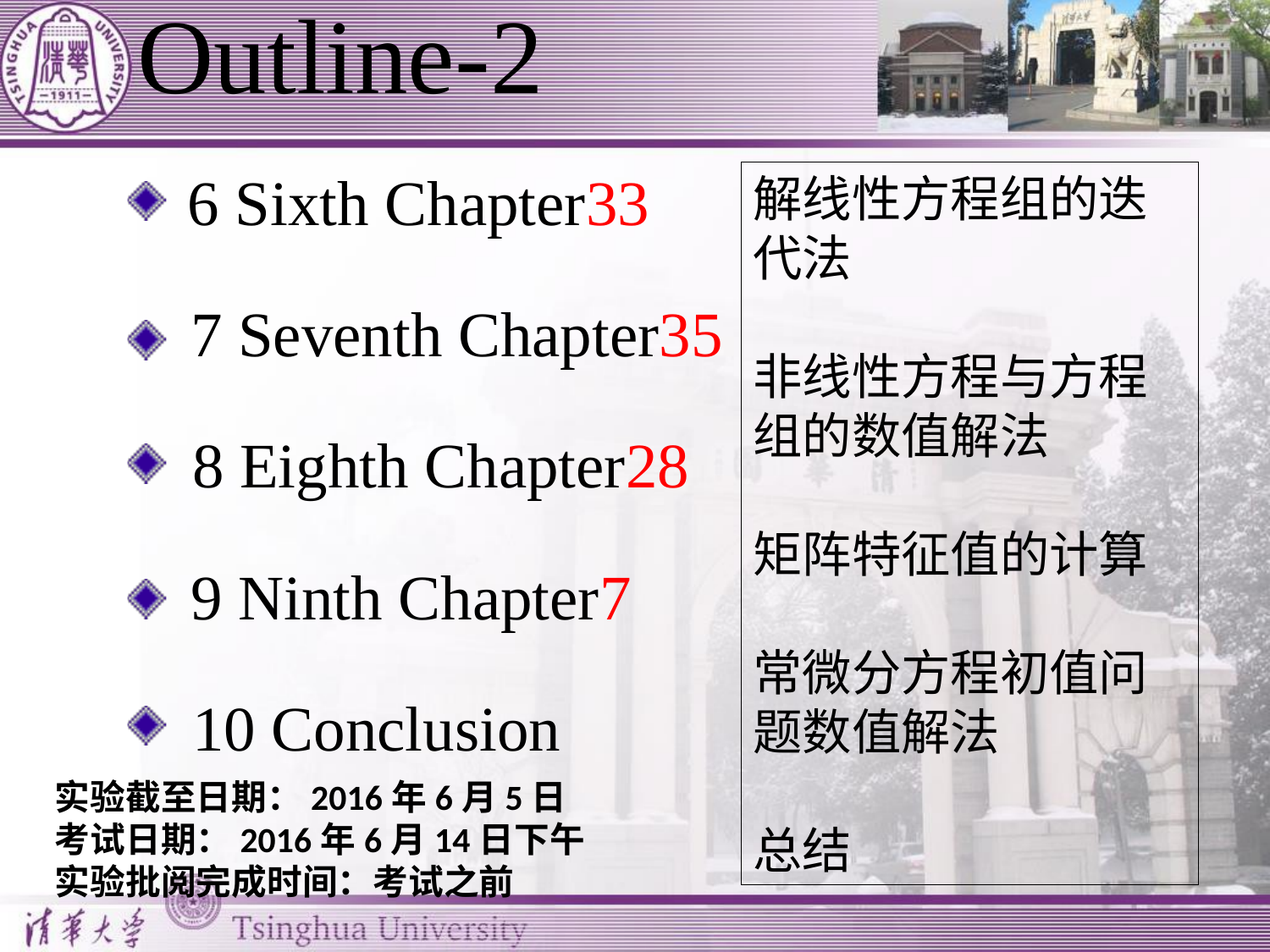

# Outline-2
6 Sixth Chapter33
解线性方程组的迭代法

非线性方程与方程组的数值解法

矩阵特征值的计算

常微分方程初值问题数值解法

总结

7 Seventh Chapter35

8 Eighth Chapter28

9 Ninth Chapter7

10 Conclusion

实验截至日期：2016年6月5日
考试日期：2016年6月14日下午
实验批阅完成时间：考试之前